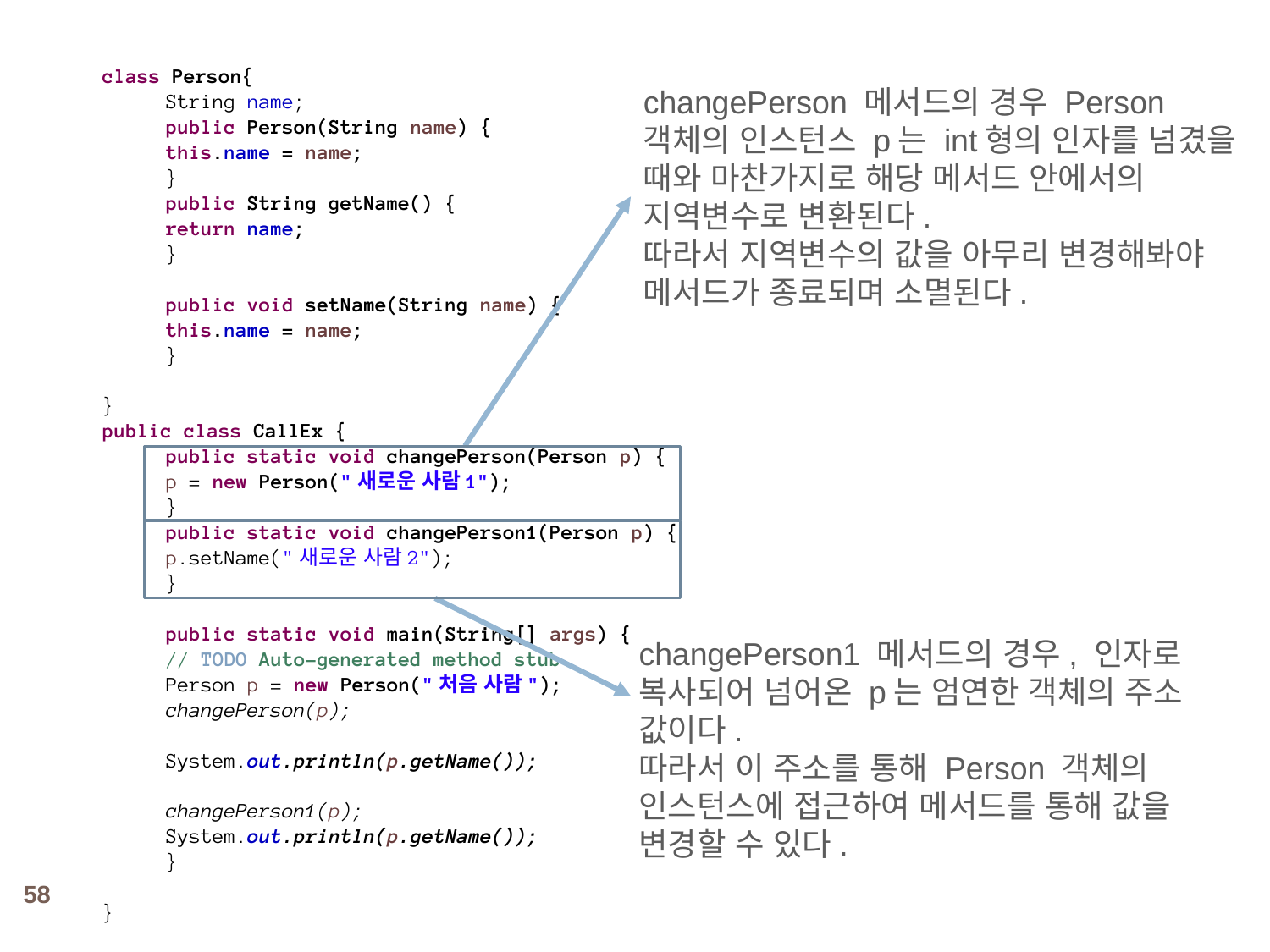

class Person{
String name;
public Person(String name) {
this.name = name;
}
public String getName() {
return name;
}

public void setName(String name) {
this.name = name;
}

}
public class CallEx {
public static void changePerson(Person p) {
p = new Person("새로운 사람1");
}
public static void changePerson1(Person p) {
p.setName("새로운 사람2");
}

public static void main(String[] args) {
// TODO Auto-generated method stub
Person p = new Person("처음 사람");
changePerson(p);

System.out.println(p.getName());

changePerson1(p);
System.out.println(p.getName());
}

}
changePerson 메서드의 경우 Person 객체의 인스턴스 p는 int형의 인자를 넘겼을 때와 마찬가지로 해당 메서드 안에서의 지역변수로 변환된다.
따라서 지역변수의 값을 아무리 변경해봐야 메서드가 종료되며 소멸된다.

changePerson1 메서드의 경우, 인자로 복사되어 넘어온 p는 엄연한 객체의 주소 값이다.
따라서 이 주소를 통해 Person 객체의 인스턴스에 접근하여 메서드를 통해 값을 변경할 수 있다.
58